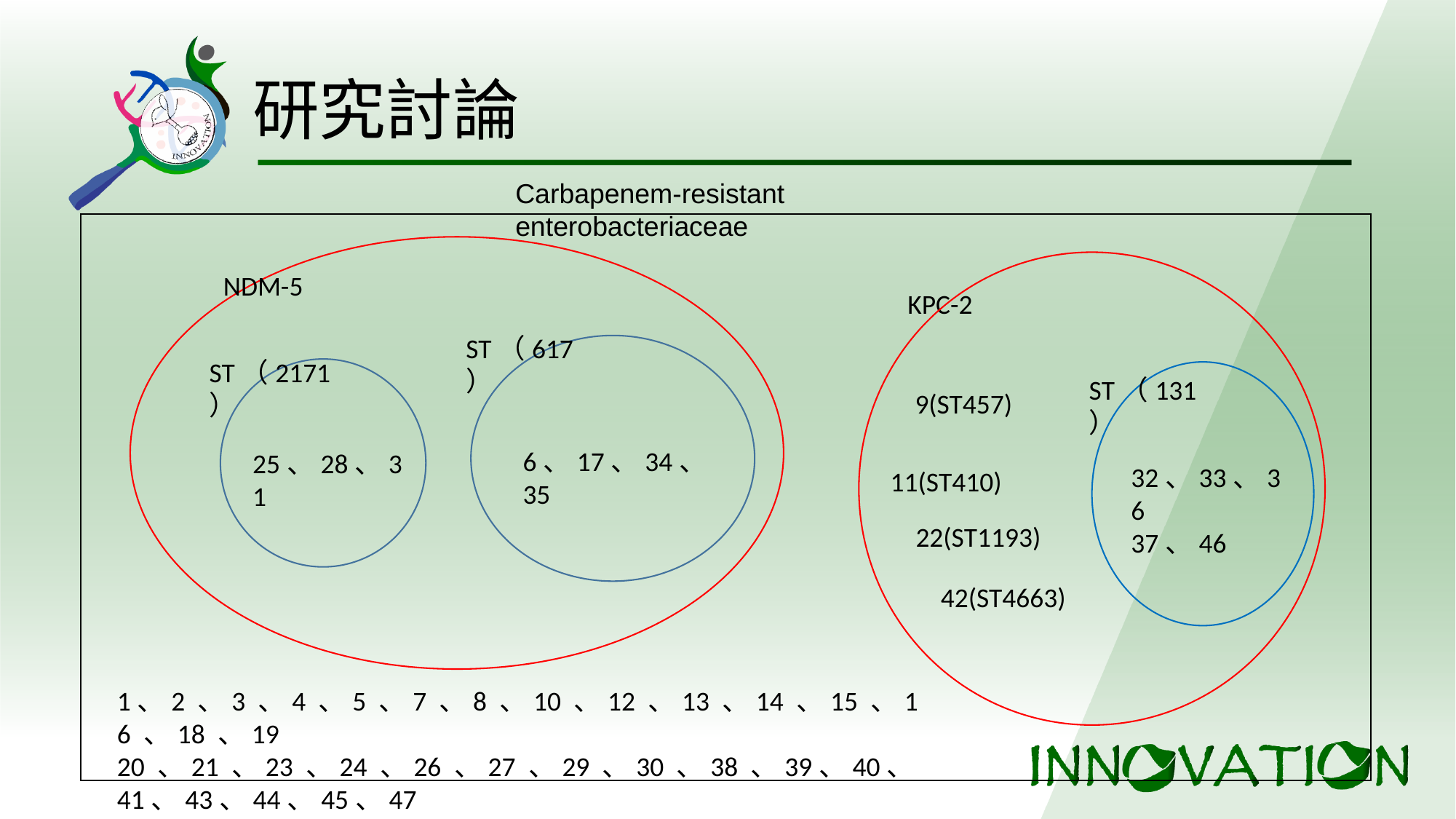

# 研究討論
Carbapenem-resistant enterobacteriaceae

NDM-5
KPC-2
ST（617）

ST（2171）

ST（131）
9(ST457)
6、17、34、35
25、28、31
32、33、36
37、46
11(ST410)
22(ST1193)
42(ST4663)
1、2 、3 、4 、5 、7 、8 、10 、12 、13 、14 、15 、16 、18 、19
20 、21 、23 、24 、26 、27 、29 、30 、38 、39、40、41、43、44、45、47